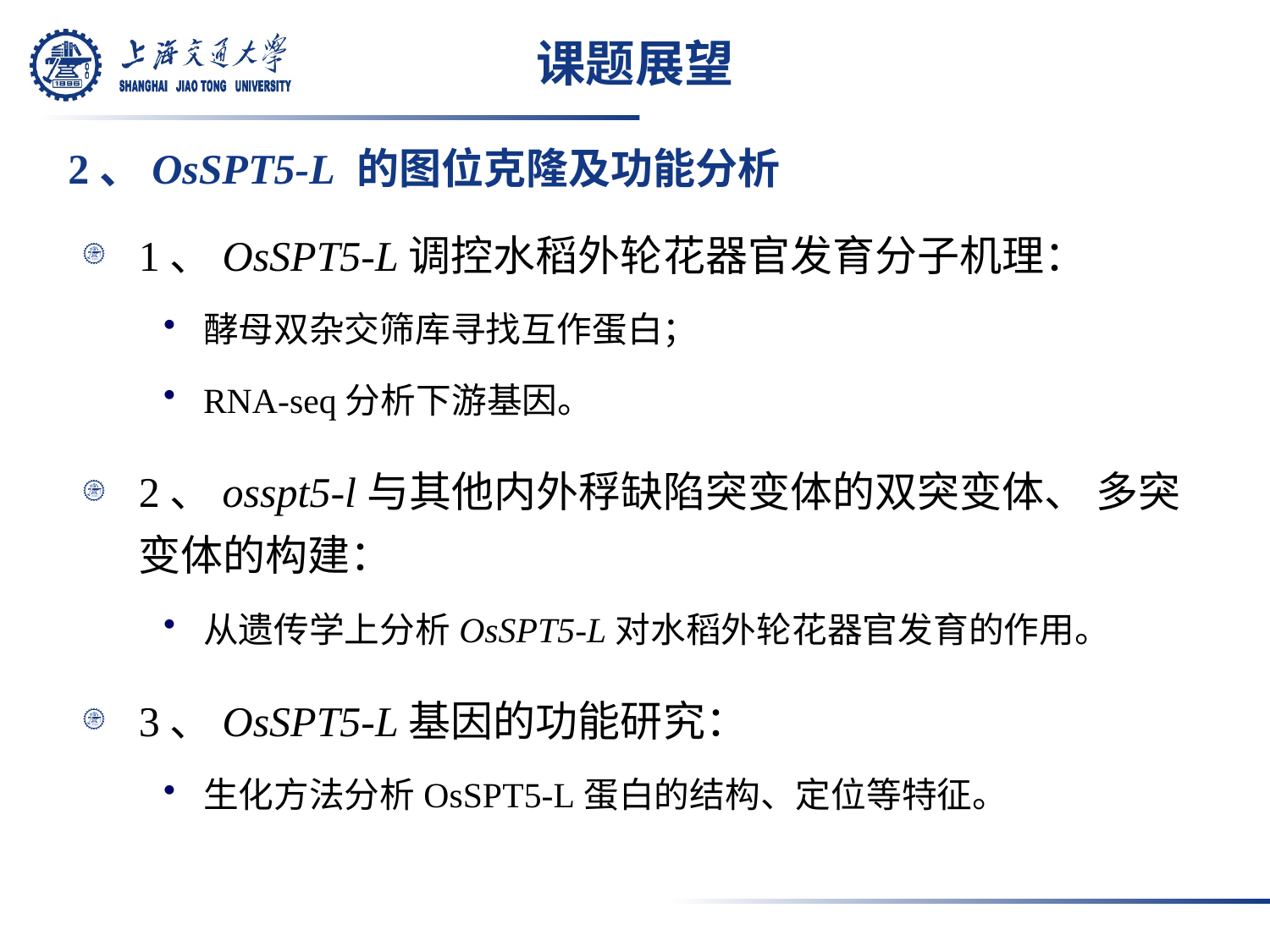

# 课题展望
2、OsSPT5-L 的图位克隆及功能分析
1、OsSPT5-L调控水稻外轮花器官发育分子机理：
酵母双杂交筛库寻找互作蛋白；
RNA-seq分析下游基因。
2、osspt5-l与其他内外稃缺陷突变体的双突变体、 多突变体的构建：
从遗传学上分析OsSPT5-L对水稻外轮花器官发育的作用。
3、OsSPT5-L基因的功能研究：
生化方法分析OsSPT5-L蛋白的结构、定位等特征。